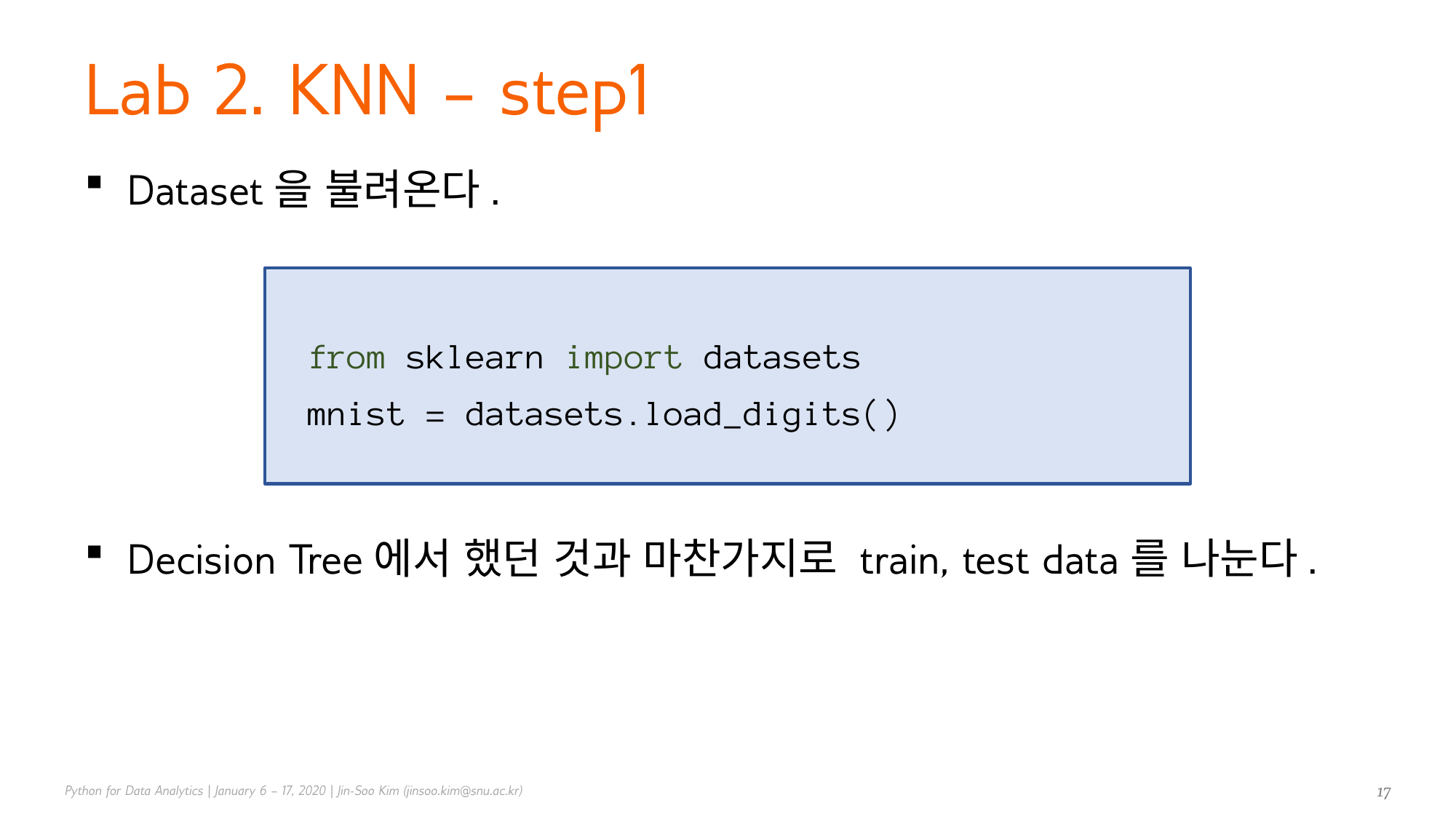

# Lab 2. KNN – step1
Dataset을 불려온다.

Decision Tree에서 했던 것과 마찬가지로 train, test data를 나눈다.
from sklearn import datasets
mnist = datasets.load_digits()